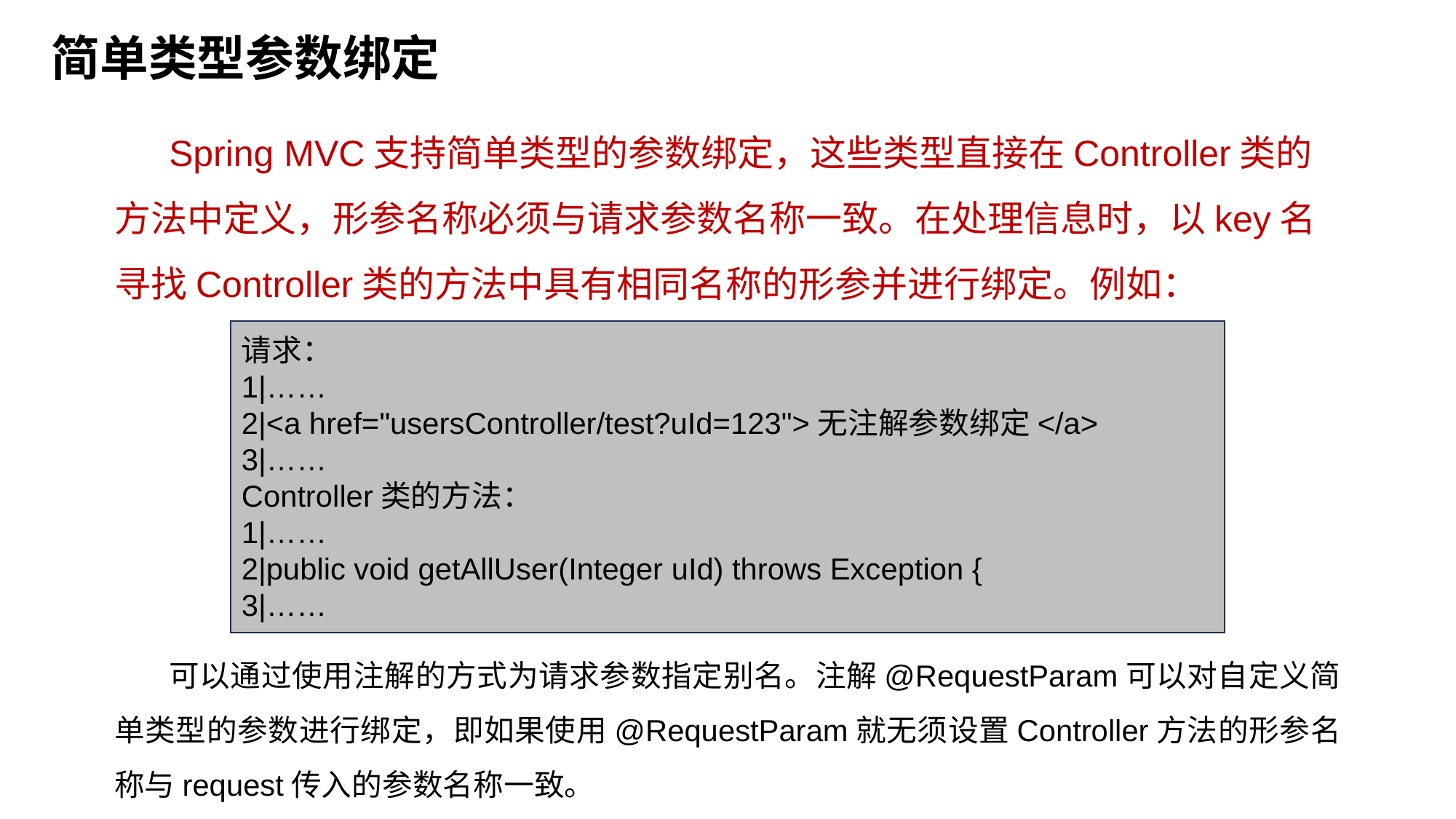

简单类型参数绑定
Spring MVC支持简单类型的参数绑定，这些类型直接在Controller类的方法中定义，形参名称必须与请求参数名称一致。在处理信息时，以key名寻找Controller类的方法中具有相同名称的形参并进行绑定。例如：
请求：
1|……
2|<a href="usersController/test?uId=123">无注解参数绑定</a>
3|……
Controller类的方法：
1|……
2|public void getAllUser(Integer uId) throws Exception {
3|……
可以通过使用注解的方式为请求参数指定别名。注解@RequestParam可以对自定义简单类型的参数进行绑定，即如果使用@RequestParam就无须设置Controller方法的形参名称与request传入的参数名称一致。